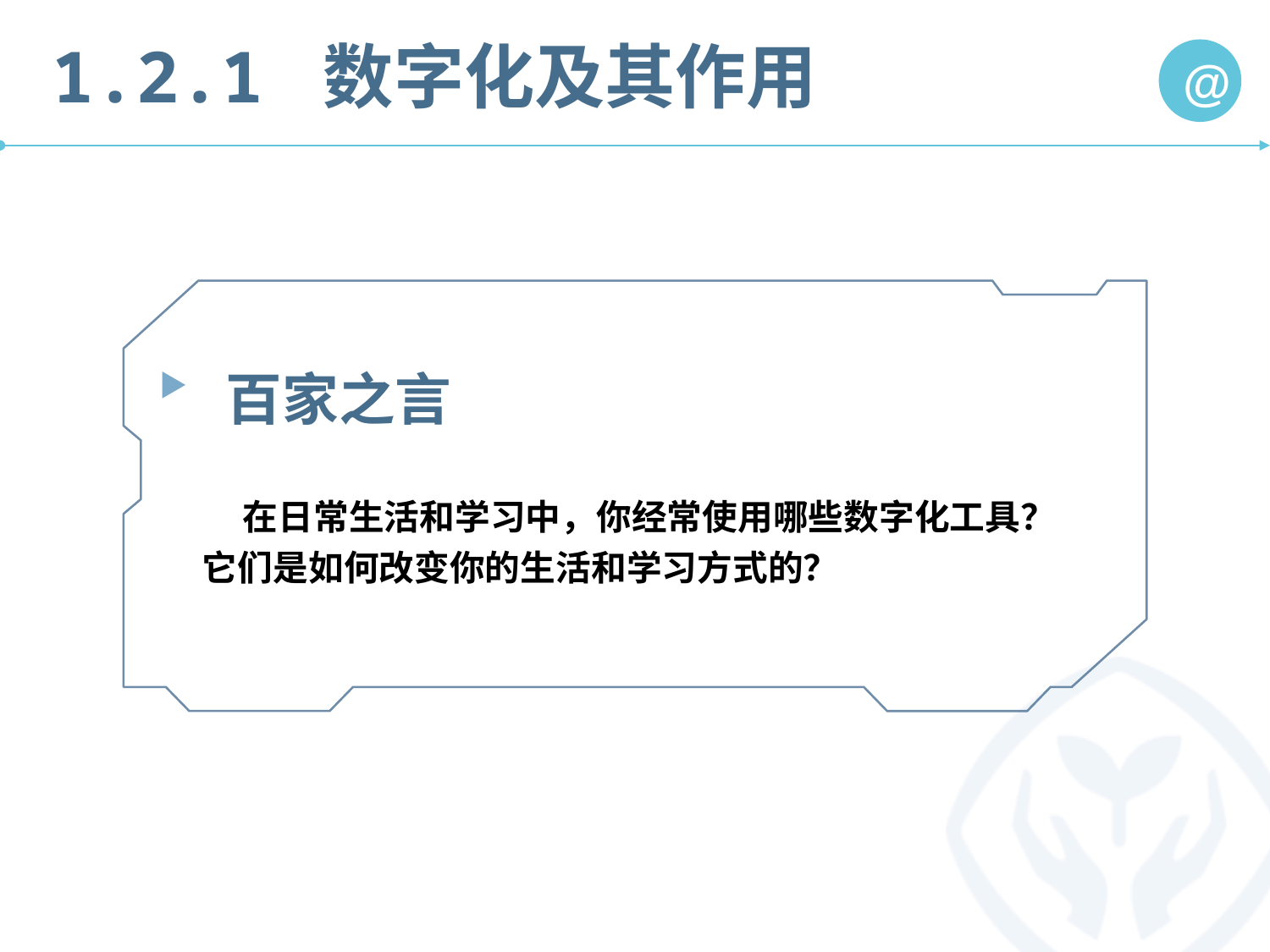

百家之言

    在日常生活和学习中，你经常使用哪些数字化工具？它们是如何改变你的生活和学习方式的？